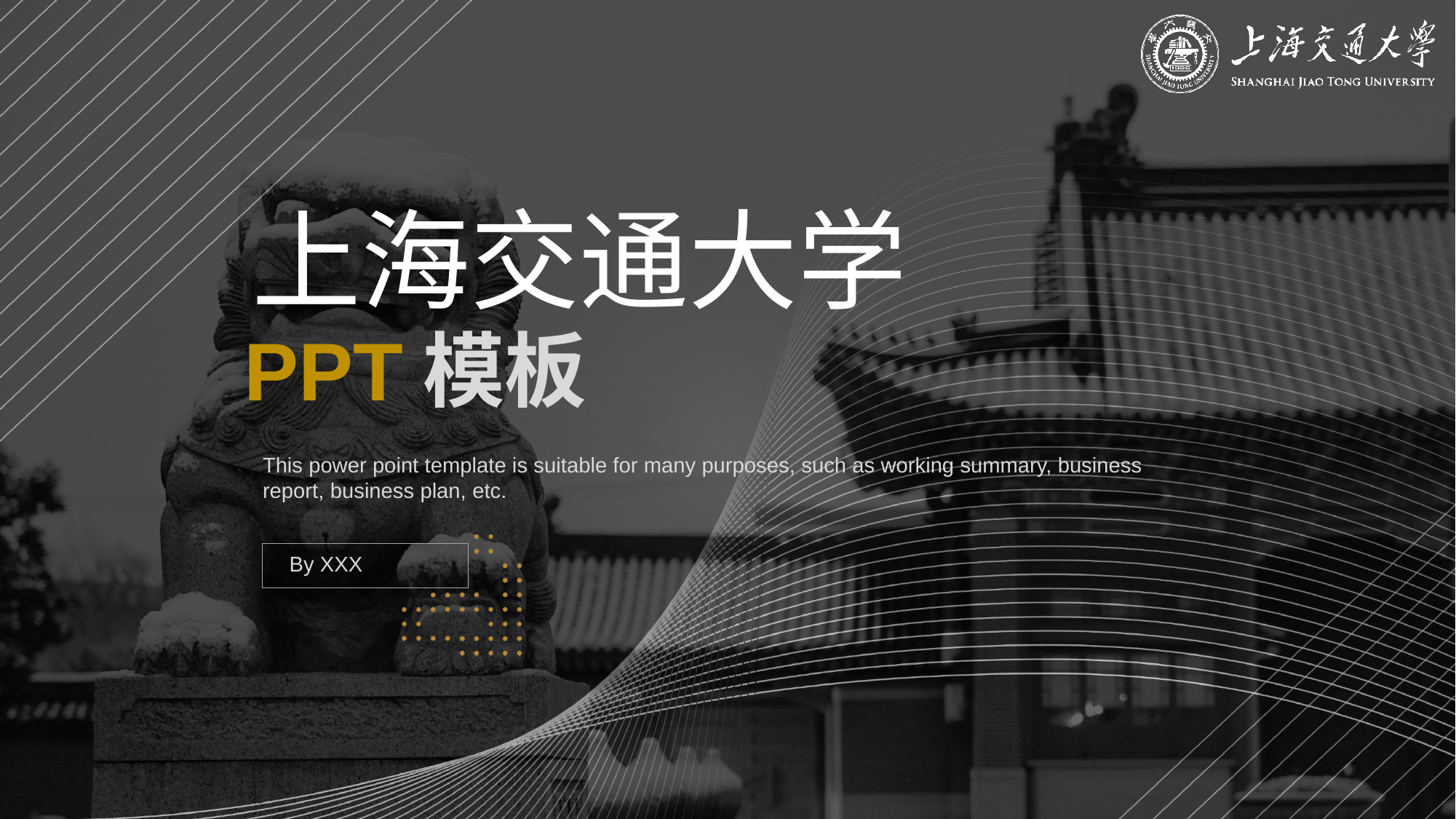

上海交通大学
PPT模板
This power point template is suitable for many purposes, such as working summary, business report, business plan, etc.

By XXX